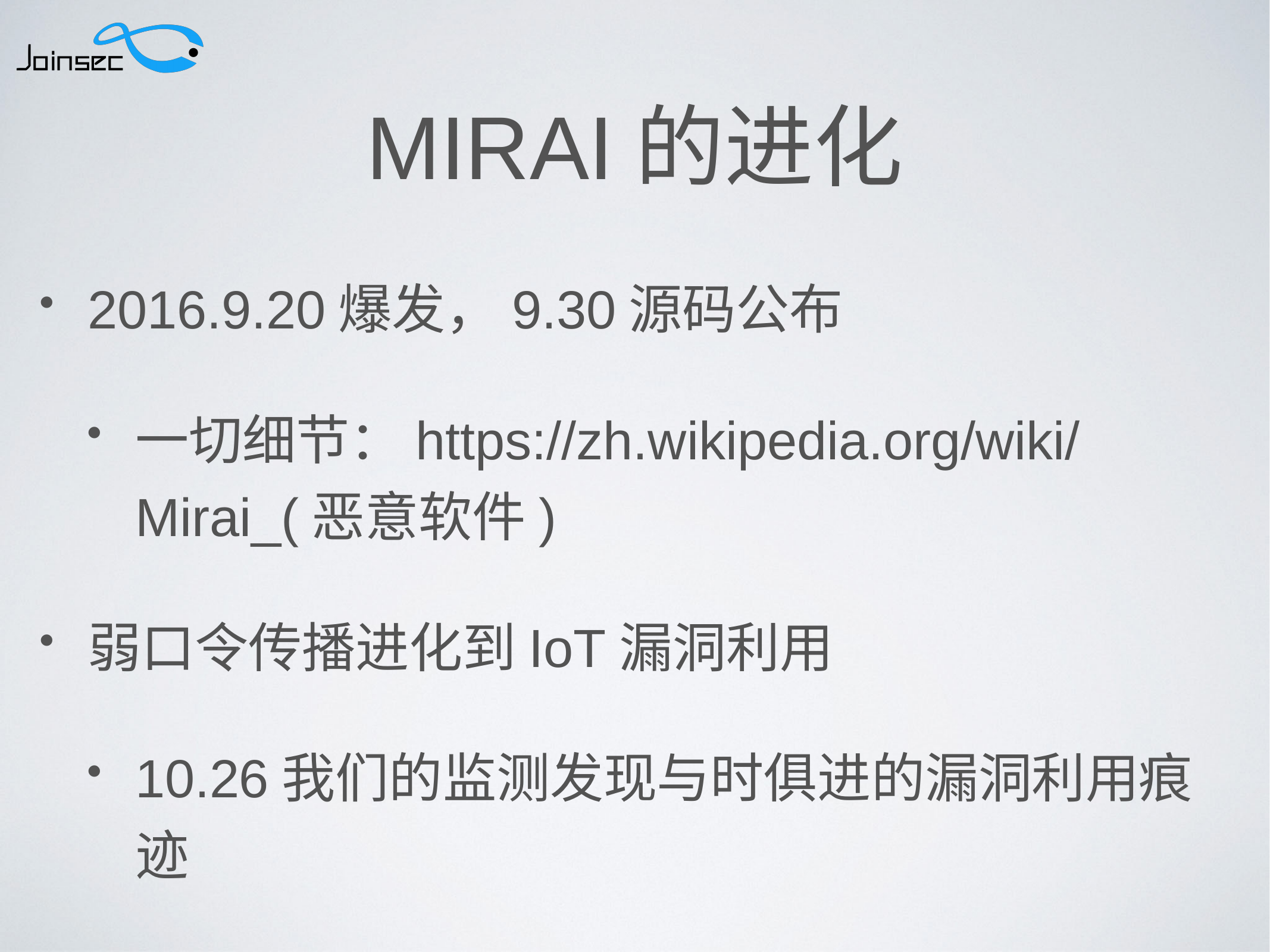

# MIrai的进化
2016.9.20爆发，9.30源码公布
一切细节：https://zh.wikipedia.org/wiki/Mirai_(恶意软件)
弱口令传播进化到IoT漏洞利用
10.26我们的监测发现与时俱进的漏洞利用痕迹